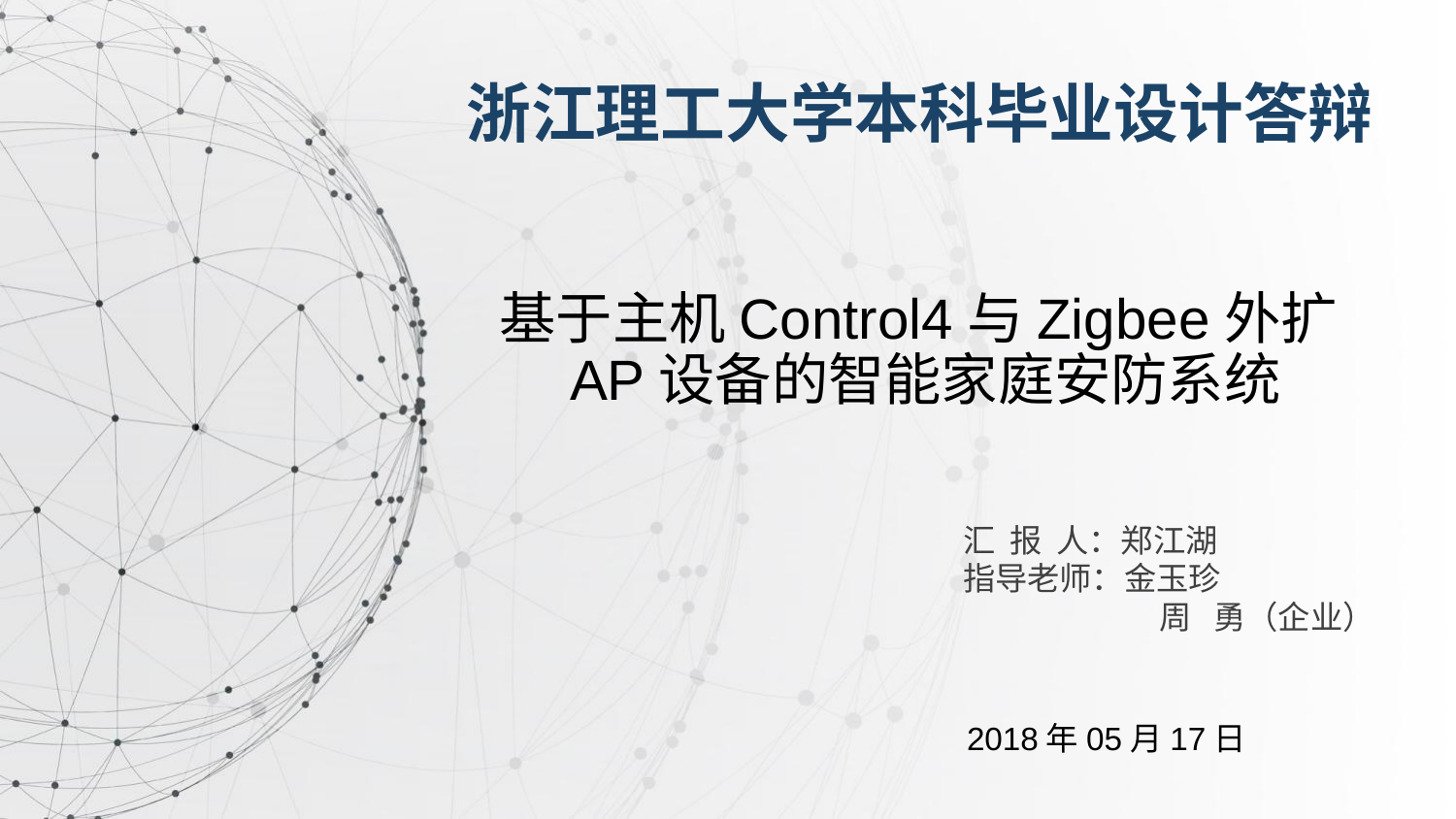

浙江理工大学本科毕业设计答辩
# 基于主机Control4与Zigbee外扩AP设备的智能家庭安防系统
汇  报  人：郑江湖
指导老师：金玉珍
	      周   勇（企业）
2018年05月17日